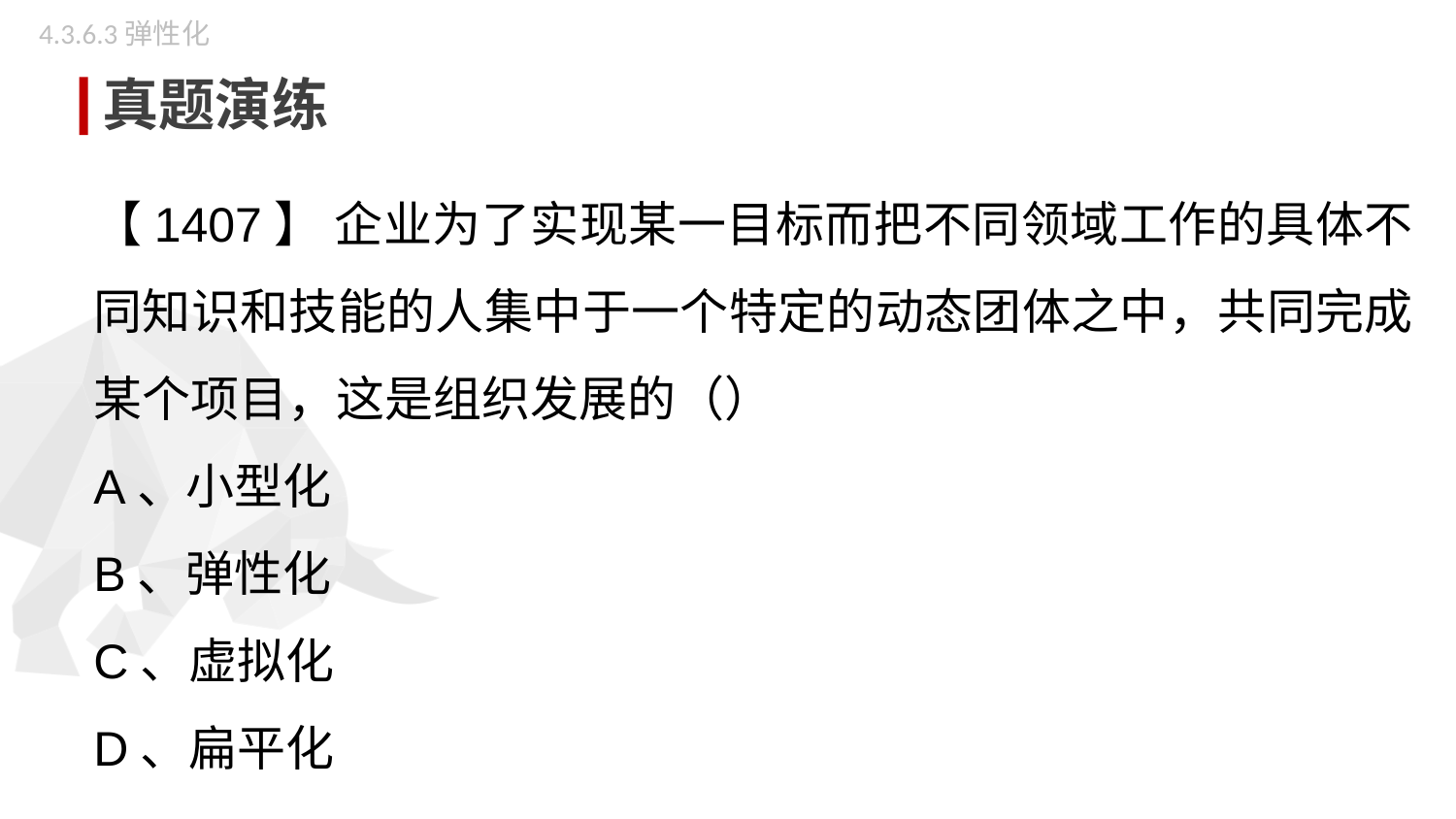

4.3.6.3弹性化

真题演练
【1407】 企业为了实现某一目标而把不同领域工作的具体不同知识和技能的人集中于一个特定的动态团体之中，共同完成某个项目，这是组织发展的（）
A、小型化
B、弹性化
C、虚拟化
D、扁平化